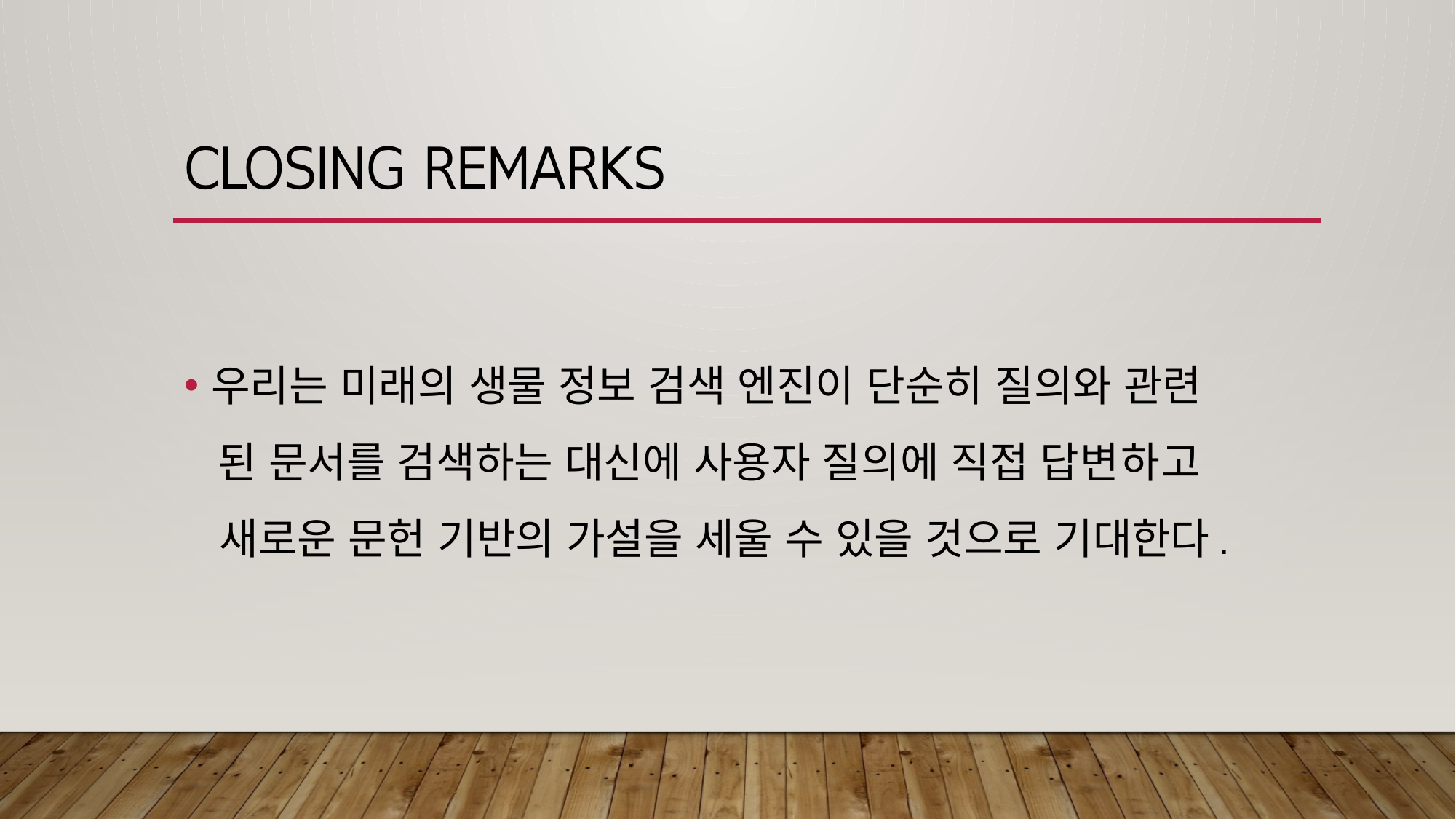

# Closing Remarks

우리는 미래의 생물 정보 검색 엔진이 단순히 질의와 관련
  된 문서를 검색하는 대신에 사용자 질의에 직접 답변하고
  새로운 문헌 기반의 가설을 세울 수 있을 것으로 기대한다.